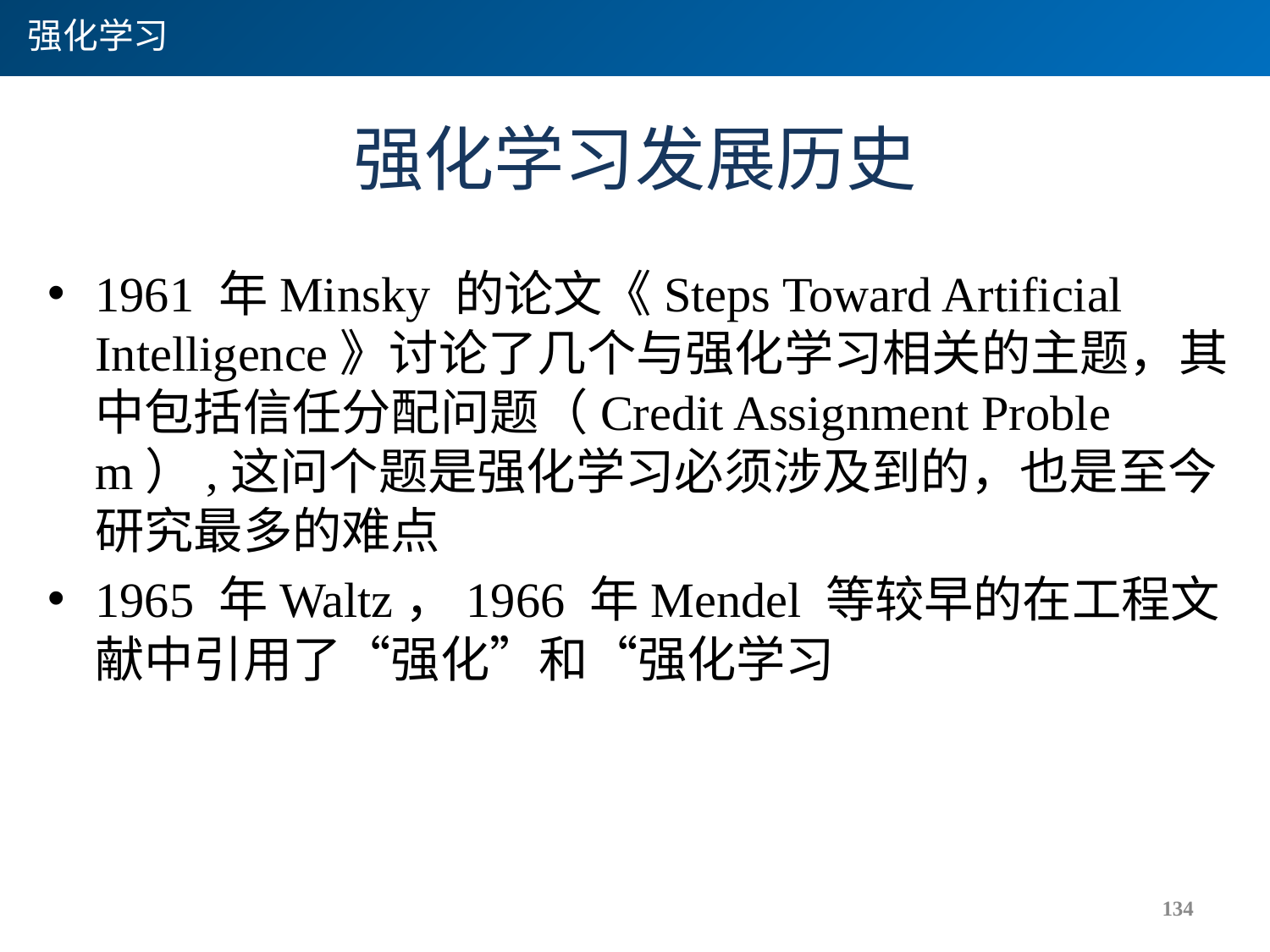

强化学习

# 强化学习发展历史
1961 年Minsky 的论文《Steps Toward Artificial Intelligence》讨论了几个与强化学习相关的主题，其中包括信任分配问题（Credit Assignment Problem）,这问个题是强化学习必须涉及到的，也是至今研究最多的难点
1965 年Waltz，1966 年Mendel 等较早的在工程文献中引用了“强化”和“强化学习
134